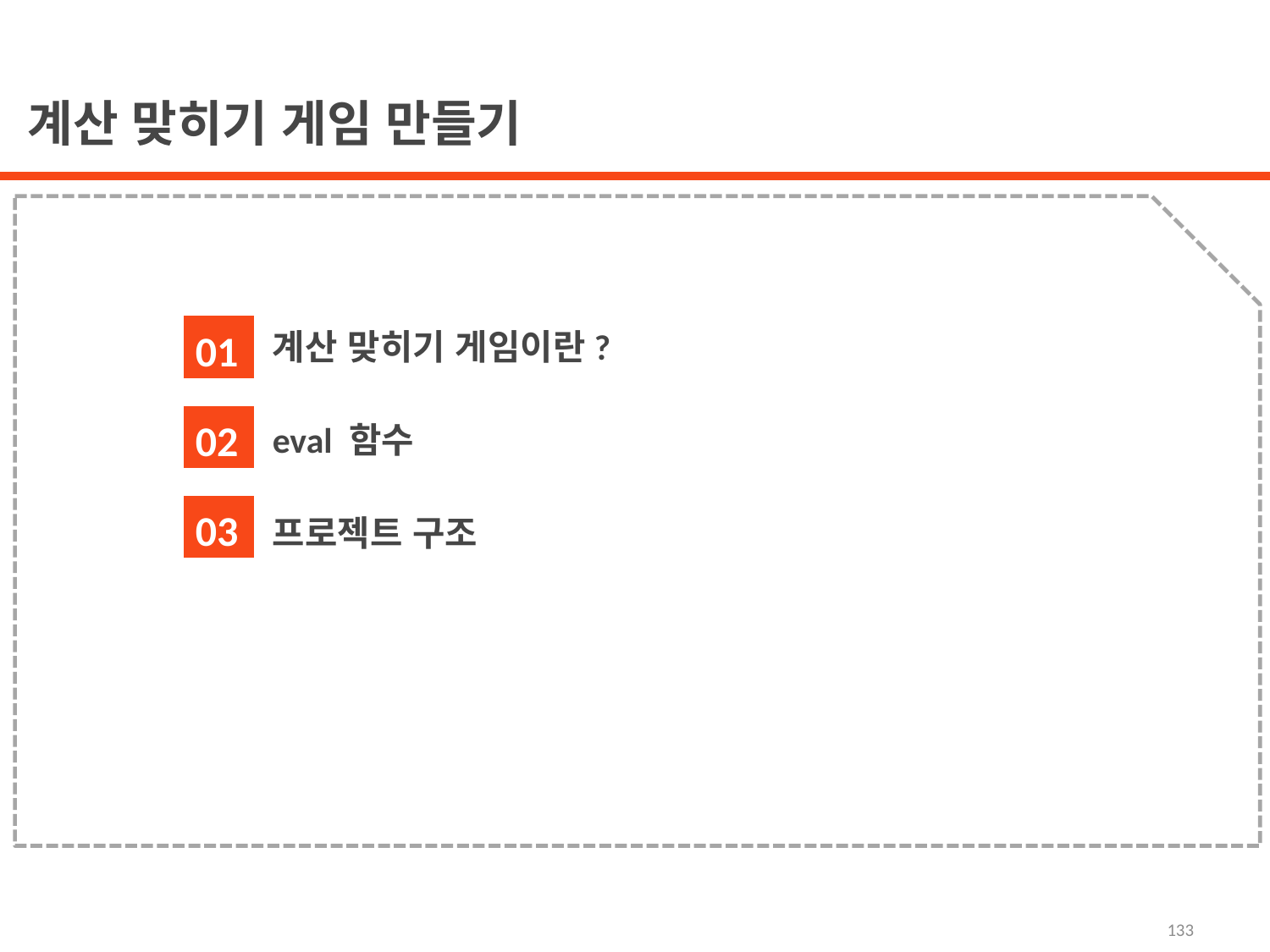

계산 맞히기 게임 만들기

계산 맞히기 게임이란?

eval 함수

프로젝트 구조

01

02

03
133